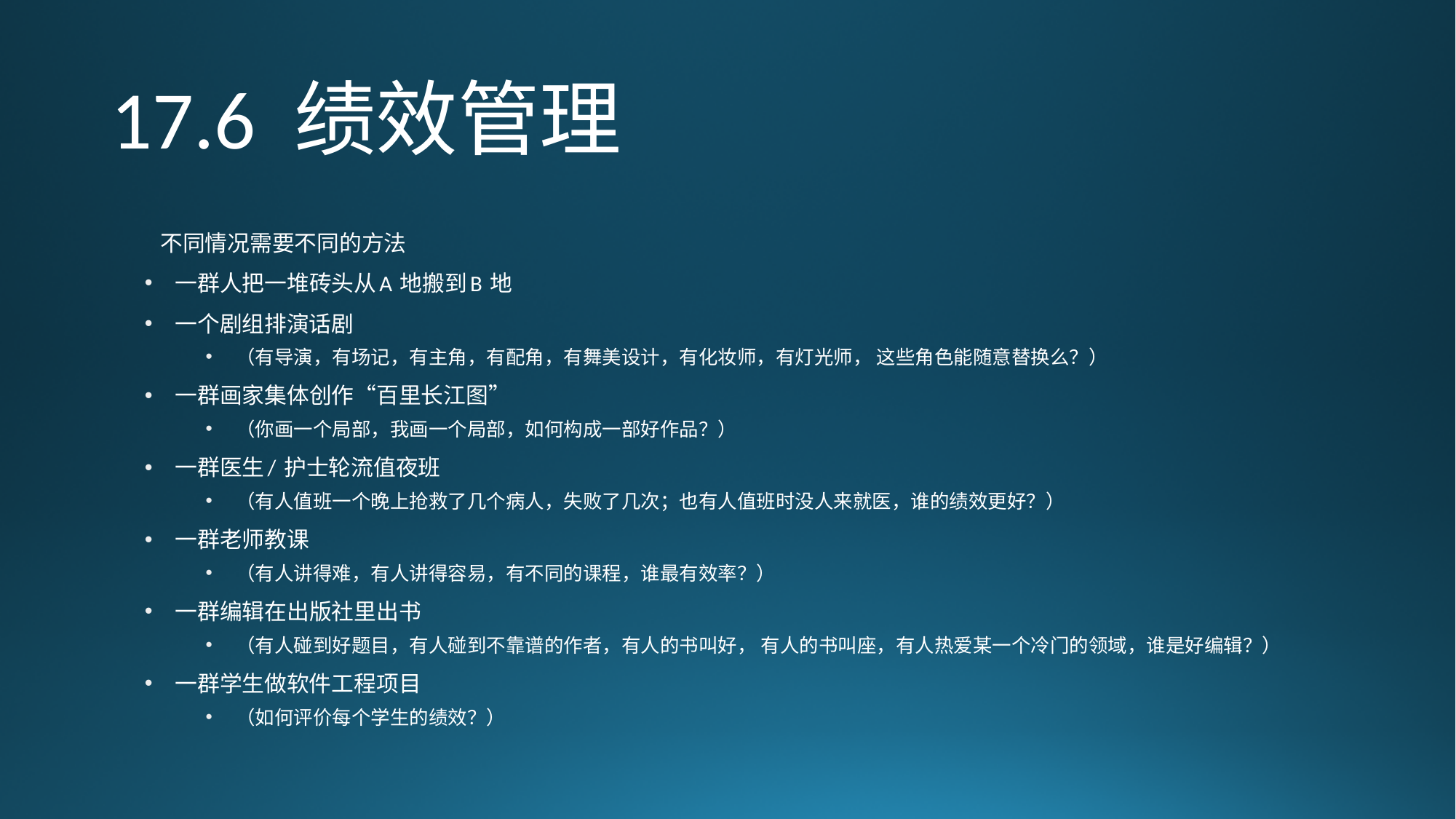

# 17.6 绩效管理
不同情况需要不同的方法
一群人把一堆砖头从A 地搬到B 地
一个剧组排演话剧
（有导演，有场记，有主角，有配角，有舞美设计，有化妆师，有灯光师， 这些角色能随意替换么？）
一群画家集体创作“百里长江图”
（你画一个局部，我画一个局部，如何构成一部好作品？）
一群医生/ 护士轮流值夜班
（有人值班一个晚上抢救了几个病人，失败了几次；也有人值班时没人来就医，谁的绩效更好？）
一群老师教课
（有人讲得难，有人讲得容易，有不同的课程，谁最有效率？）
一群编辑在出版社里出书
（有人碰到好题目，有人碰到不靠谱的作者，有人的书叫好， 有人的书叫座，有人热爱某一个冷门的领域，谁是好编辑？）
一群学生做软件工程项目
（如何评价每个学生的绩效？）